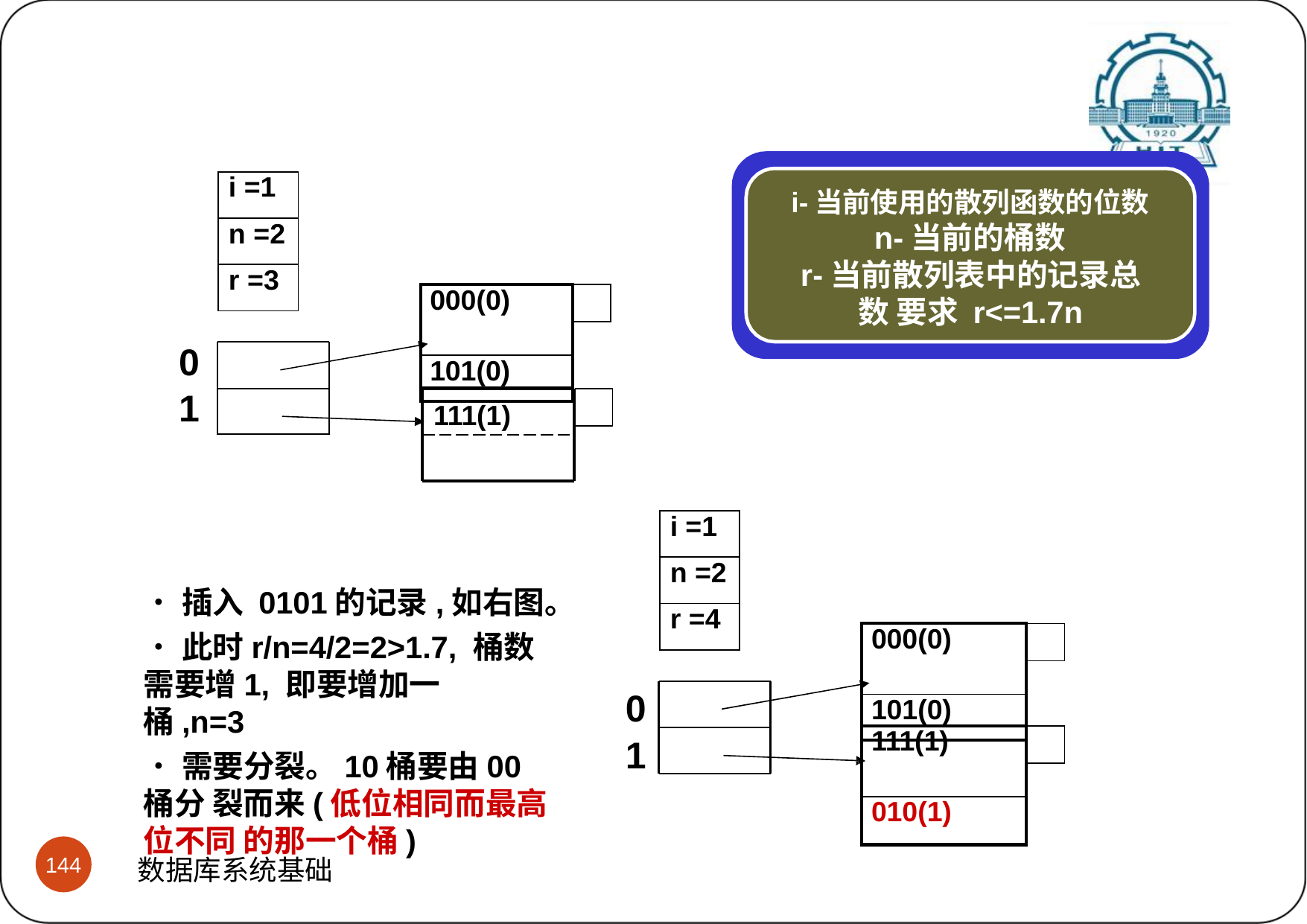

# 线性散列索引
(3)操作示例

| i =1 |
| --- |
| n =2 |
| r =3 |
i-当前使用的散列函数的位数
n-当前的桶数
r-当前散列表中的记录总数 要求 r<=1.7n
| 000(0) |  |
| --- | --- |
|  |  |
| 101(0) |  |
0
1

111(1)

| i =1 |
| --- |
| n =2 |
| r =4 |
•插入 0101的记录,如右图。
•此时r/n=4/2=2>1.7, 桶数 需要增1, 即要增加一桶,n=3
•需要分裂。10桶要由00桶分 裂而来(低位相同而最高位不同 的那一个桶)
| 000(0) |  |
| --- | --- |
|  |  |
| 101(0) |  |

0
1
| 111(1) |  |
| --- | --- |
|  |  |
| 010(1) |  |